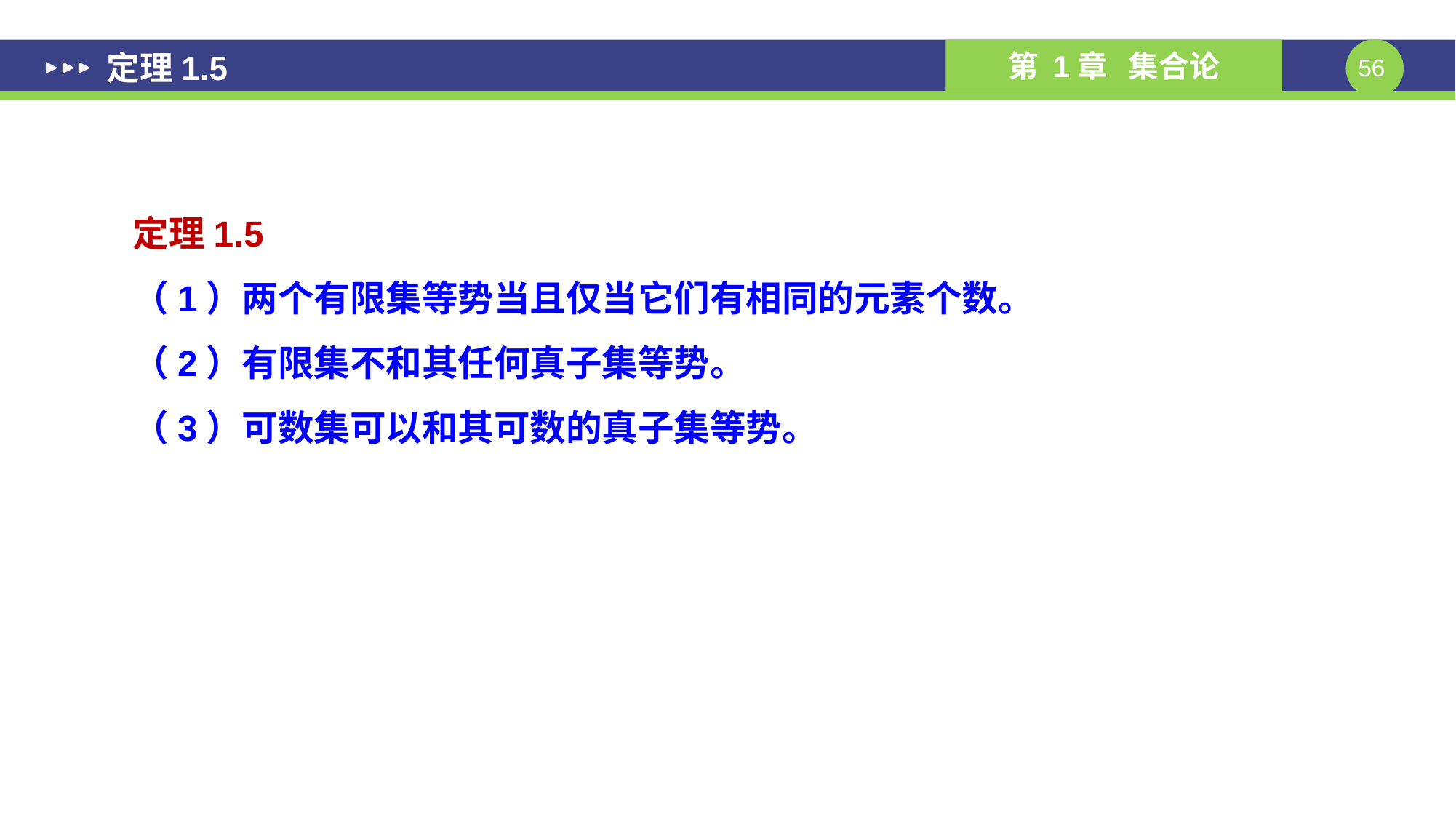

定理1.5
定理1.5
（1）两个有限集等势当且仅当它们有相同的元素个数。
（2）有限集不和其任何真子集等势。
（3）可数集可以和其可数的真子集等势。